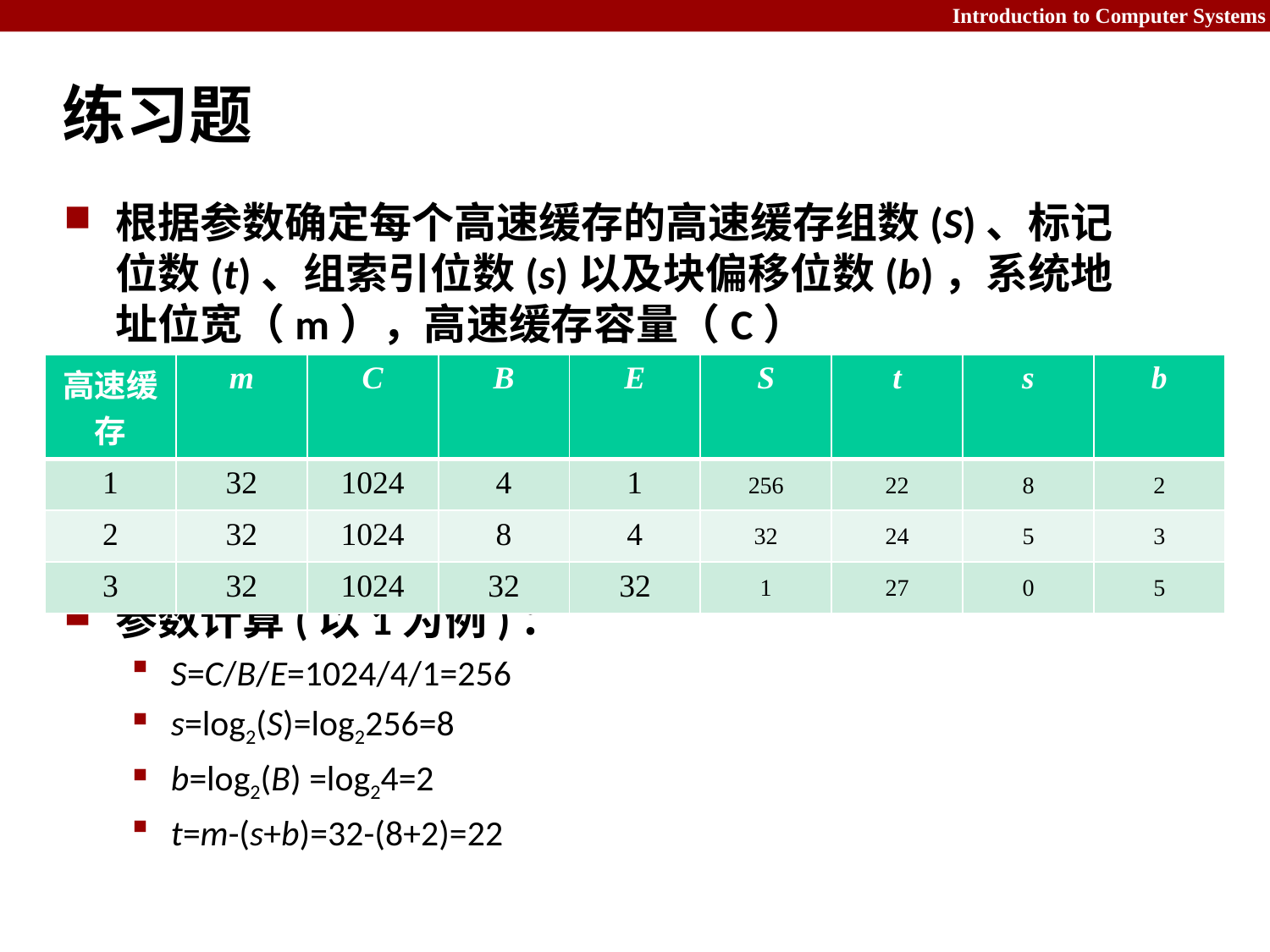

# 练习题
根据参数确定每个高速缓存的高速缓存组数(S)、标记位数(t)、组索引位数(s)以及块偏移位数(b)，系统地址位宽（m），高速缓存容量（C）

参数计算(以1为例)：
S=C/B/E=1024/4/1=256
s=log2(S)=log2256=8
b=log2(B) =log24=2
t=m-(s+b)=32-(8+2)=22

| 高速缓存 | m | C | B | E | S | t | s | b |
| --- | --- | --- | --- | --- | --- | --- | --- | --- |
| 1 | 32 | 1024 | 4 | 1 | 256 | 22 | 8 | 2 |
| 2 | 32 | 1024 | 8 | 4 | 32 | 24 | 5 | 3 |
| 3 | 32 | 1024 | 32 | 32 | 1 | 27 | 0 | 5 |